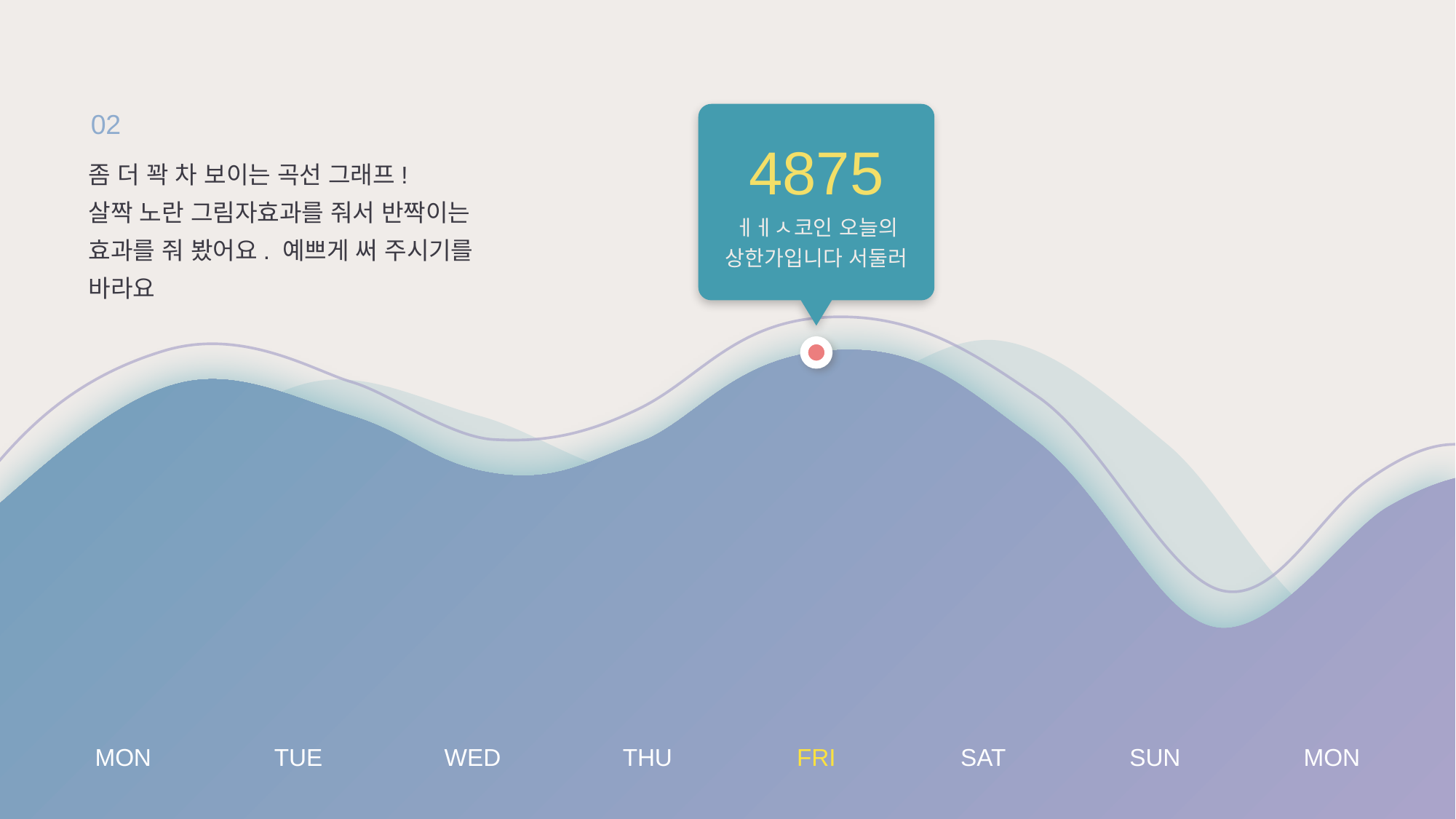

02
좀 더 꽉 차 보이는 곡선 그래프!
살짝 노란 그림자효과를 줘서 반짝이는 효과를 줘 봤어요. 예쁘게 써 주시기를 바라요

MON
TUE
WED
THU
FRI
SAT
SUN
MON

4875
ㅔㅔㅅ코인 오늘의
상한가입니다 서둘러